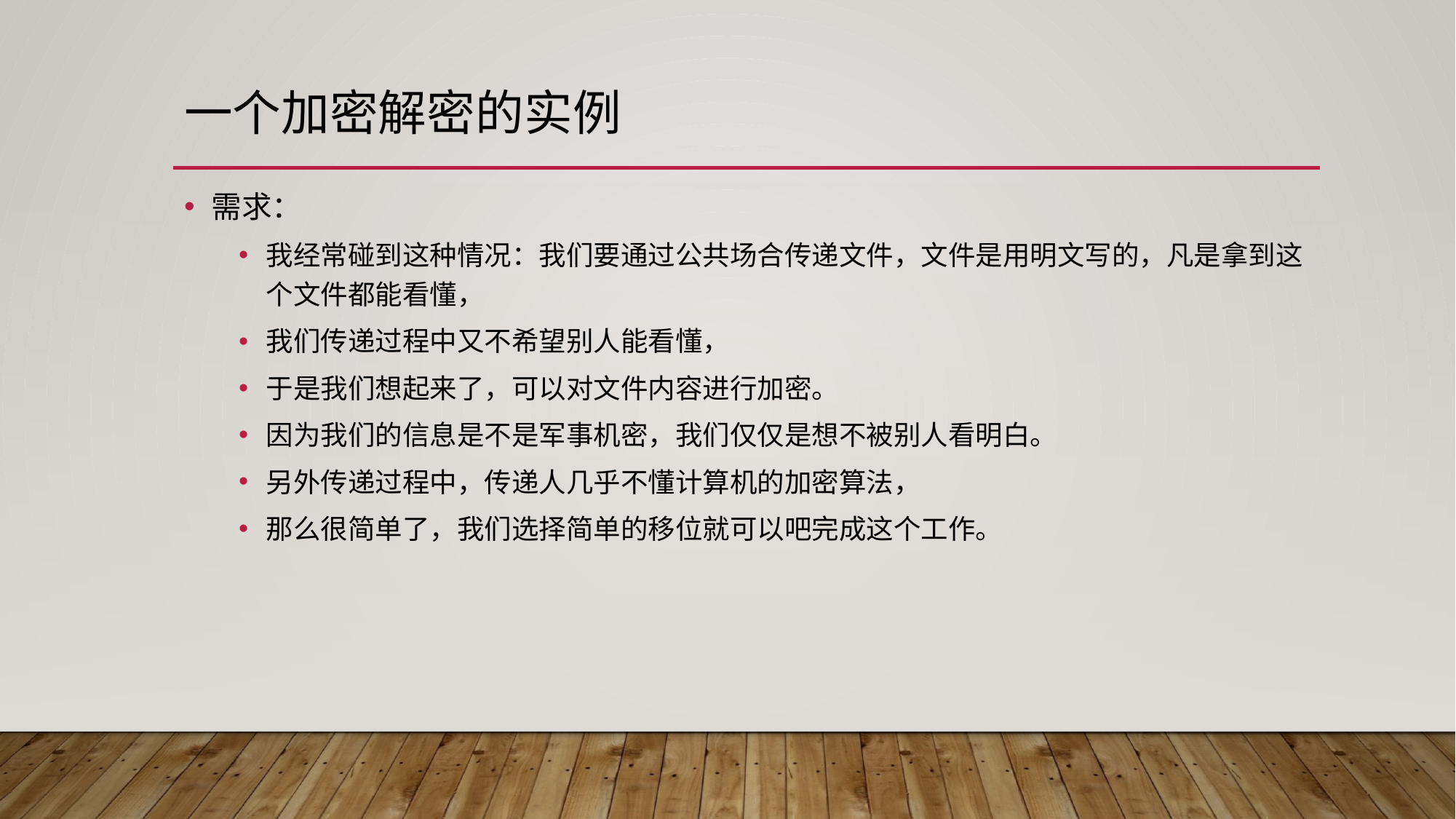

# 一个加密解密的实例
需求：
我经常碰到这种情况：我们要通过公共场合传递文件，文件是用明文写的，凡是拿到这个文件都能看懂，
我们传递过程中又不希望别人能看懂，
于是我们想起来了，可以对文件内容进行加密。
因为我们的信息是不是军事机密，我们仅仅是想不被别人看明白。
另外传递过程中，传递人几乎不懂计算机的加密算法，
那么很简单了，我们选择简单的移位就可以吧完成这个工作。